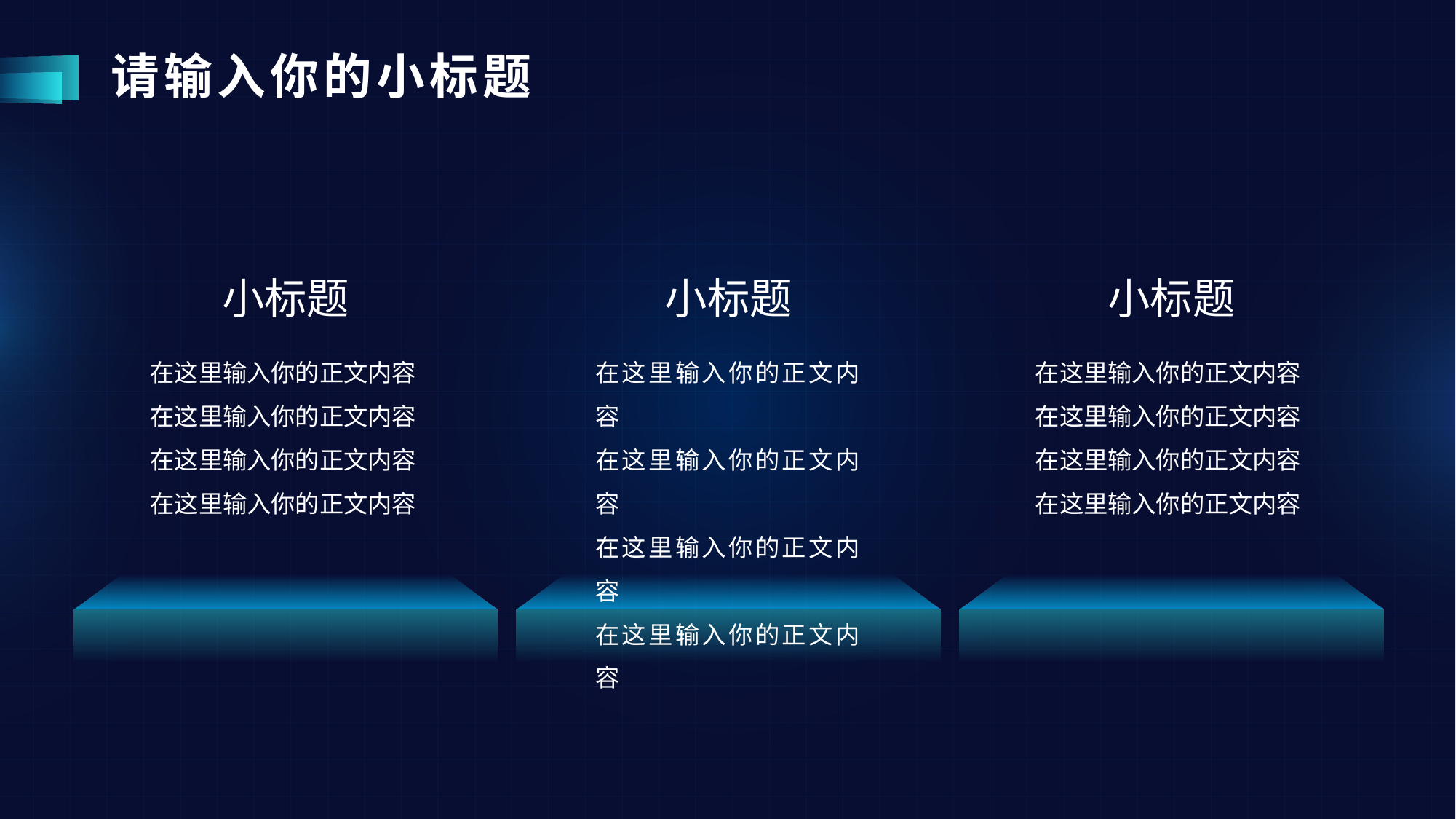

# 请输入你的小标题

小标题
小标题
小标题
在这里输入你的正文内容
在这里输入你的正文内容
在这里输入你的正文内容
在这里输入你的正文内容
在这里输入你的正文内容
在这里输入你的正文内容
在这里输入你的正文内容
在这里输入你的正文内容
在这里输入你的正文内容
在这里输入你的正文内容
在这里输入你的正文内容
在这里输入你的正文内容